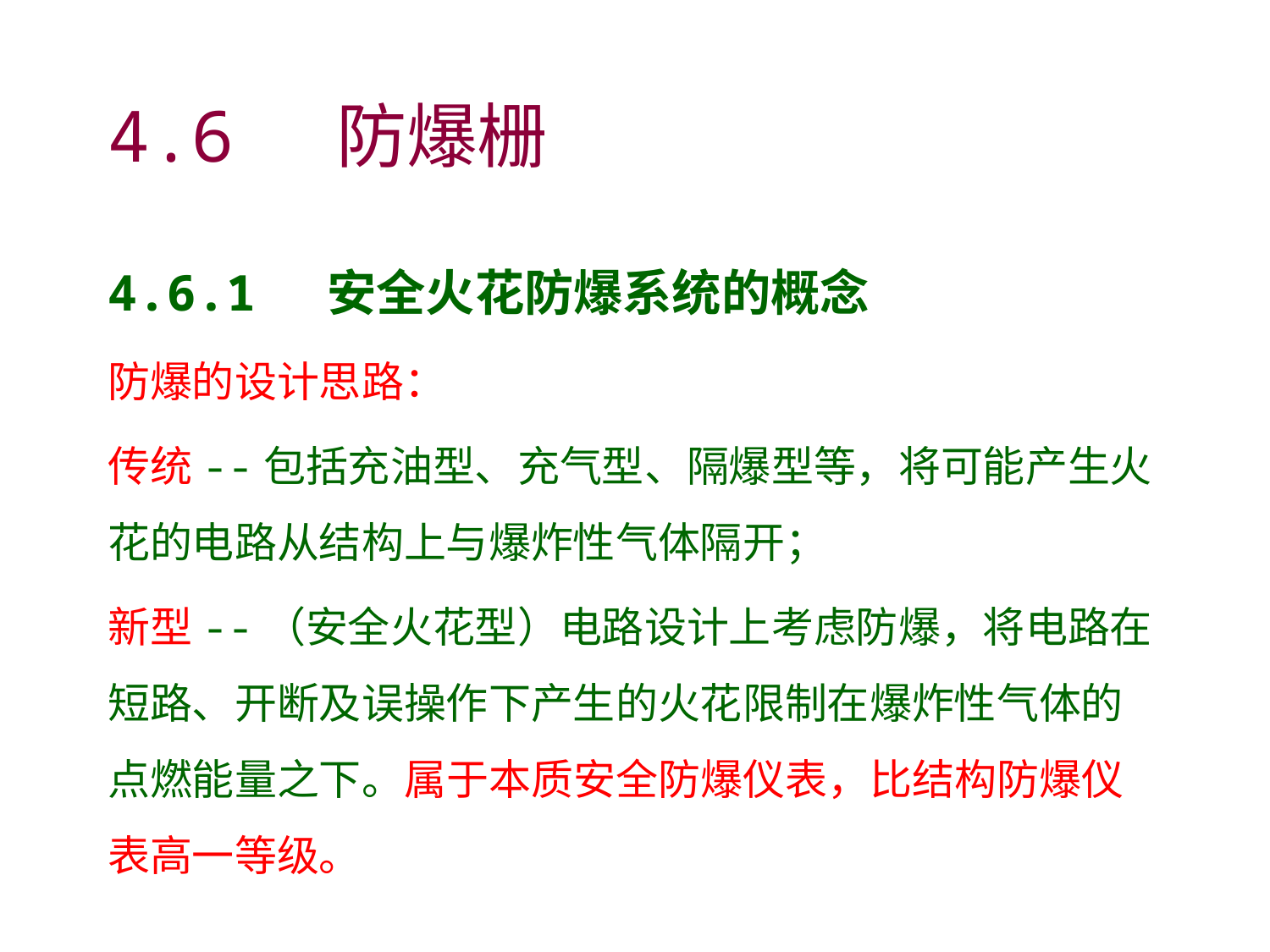

# 4.6  防爆栅
4.6.1  安全火花防爆系统的概念
防爆的设计思路：
传统--包括充油型、充气型、隔爆型等，将可能产生火花的电路从结构上与爆炸性气体隔开；
新型--（安全火花型）电路设计上考虑防爆，将电路在短路、开断及误操作下产生的火花限制在爆炸性气体的点燃能量之下。属于本质安全防爆仪表，比结构防爆仪表高一等级。